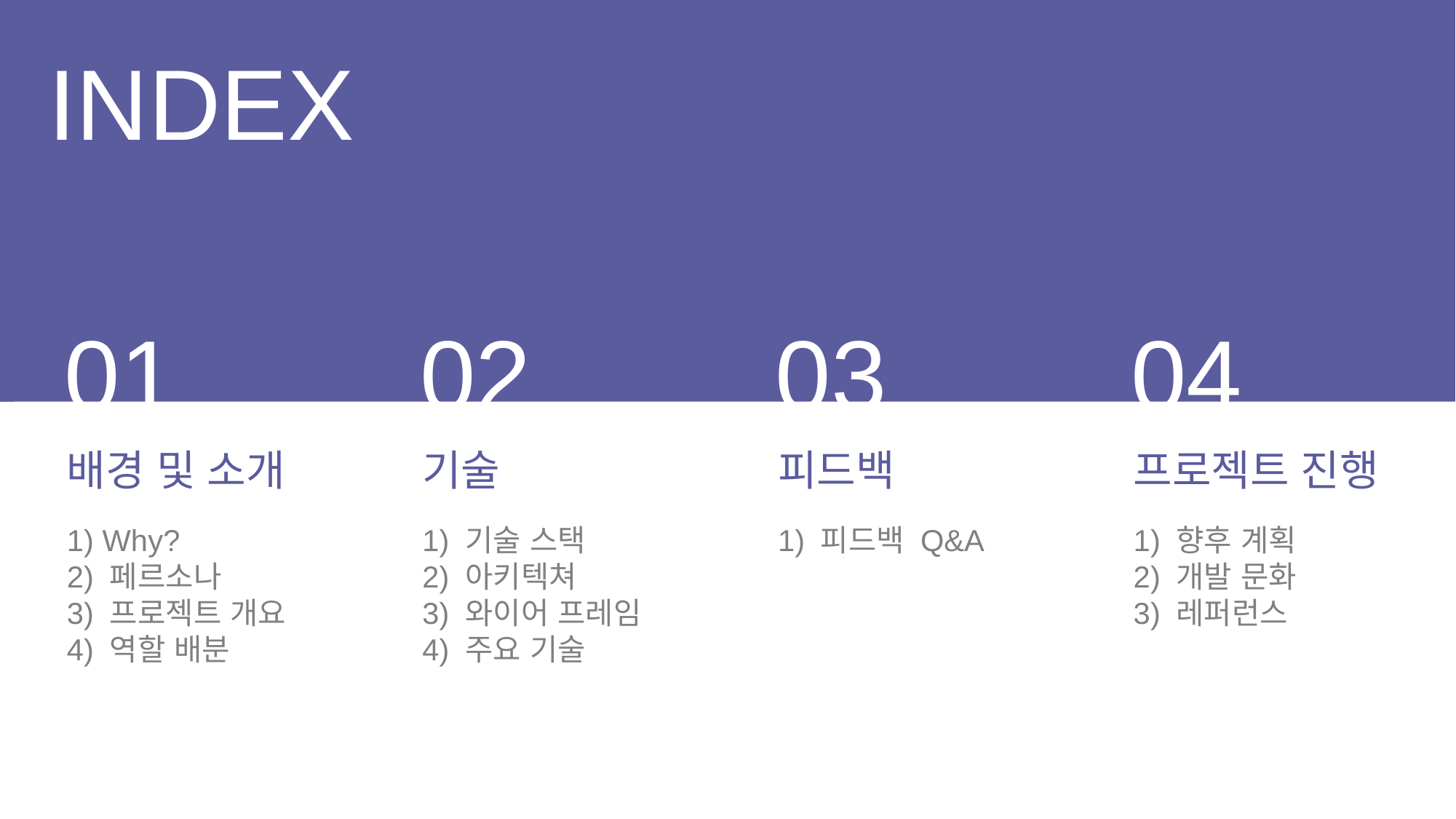

INDEX
01
배경 및 소개
1) Why?
2) 페르소나
3) 프로젝트 개요
4) 역할 배분
02
기술
1) 기술 스택
2) 아키텍쳐
3) 와이어 프레임
4) 주요 기술
03
피드백
1) 피드백 Q&A
04
프로젝트 진행
1) 향후 계획
2) 개발 문화
3) 레퍼런스